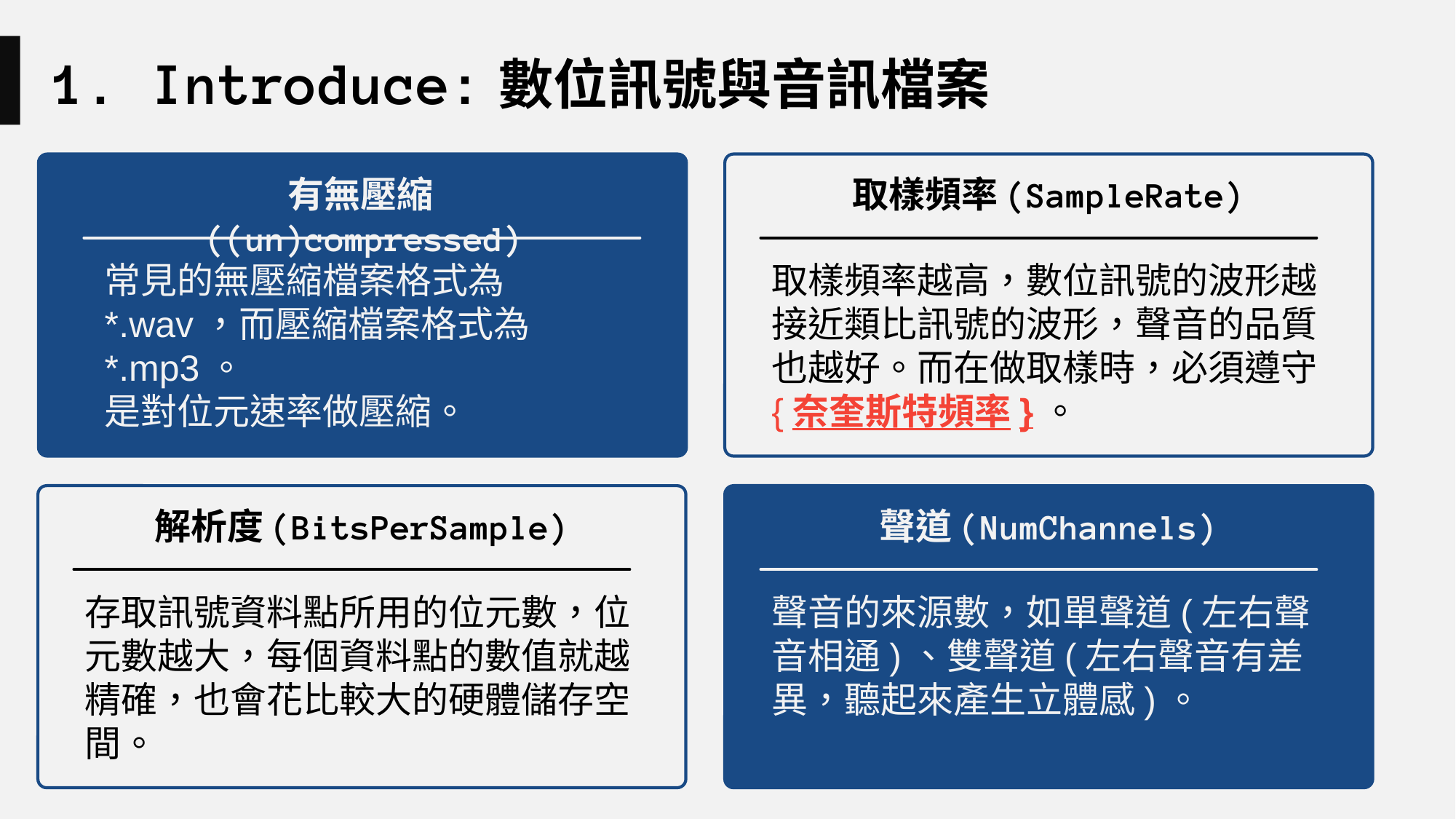

1. Introduce:數位訊號與音訊檔案

取樣頻率(SampleRate)
取樣頻率越高，數位訊號的波形越接近類比訊號的波形，聲音的品質也越好。而在做取樣時，必須遵守{奈奎斯特頻率}。
有無壓縮((un)compressed)
常見的無壓縮檔案格式為*.wav，而壓縮檔案格式為*.mp3。
是對位元速率做壓縮。

解析度(BitsPerSample)
存取訊號資料點所用的位元數，位元數越大，每個資料點的數值就越精確，也會花比較大的硬體儲存空間。

聲道(NumChannels)
聲音的來源數，如單聲道(左右聲音相通)、雙聲道(左右聲音有差異，聽起來產生立體感)。